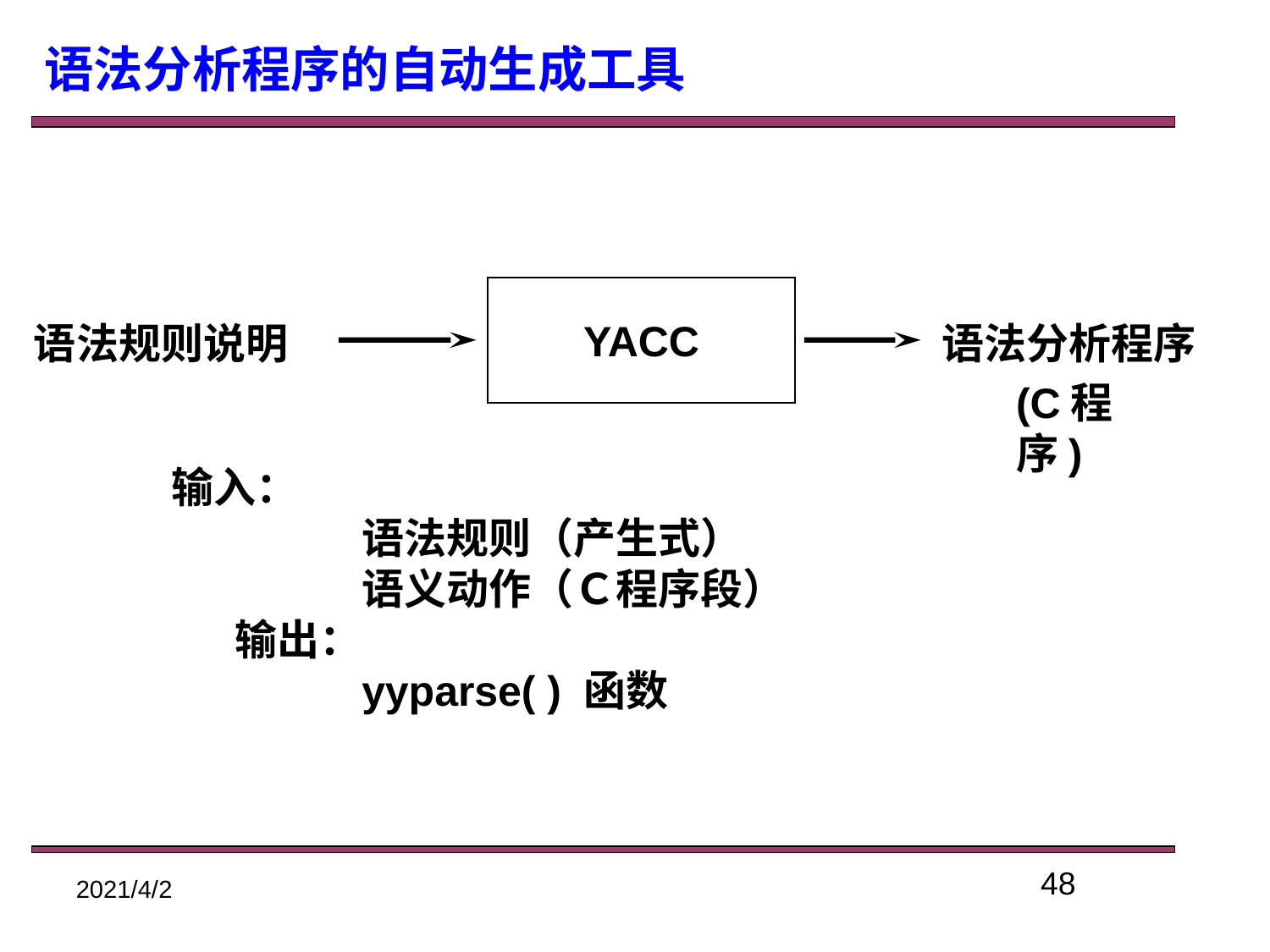

语法分析程序的自动生成工具
YACC
语法规则说明
语法分析程序

(C程序)
输入：
	语法规则（产生式）
	语义动作（Ｃ程序段）
输出：
	yyparse( ) 函数
48

2021/4/2